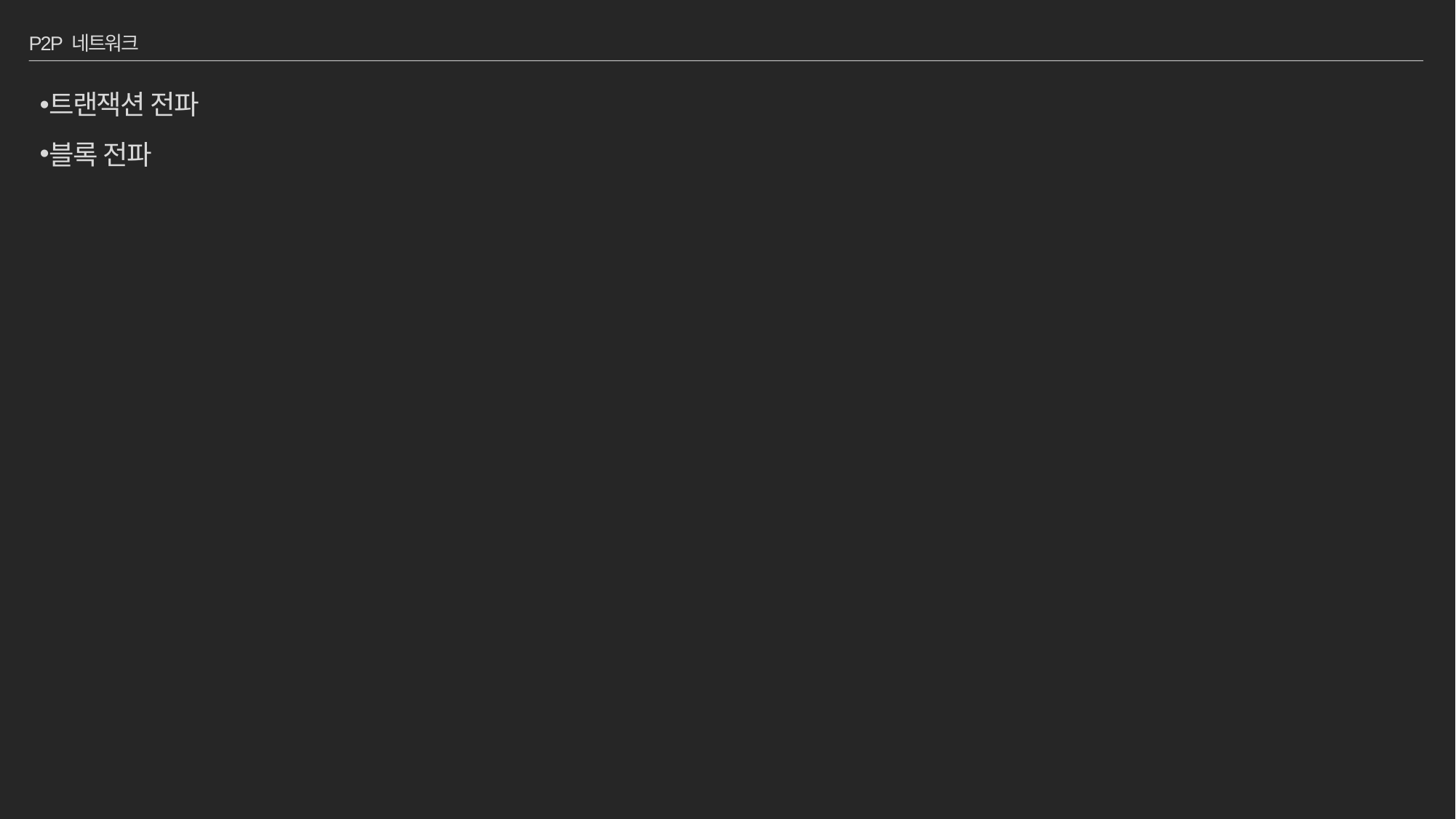

# P2P 네트워크
트랜잭션 전파
블록 전파